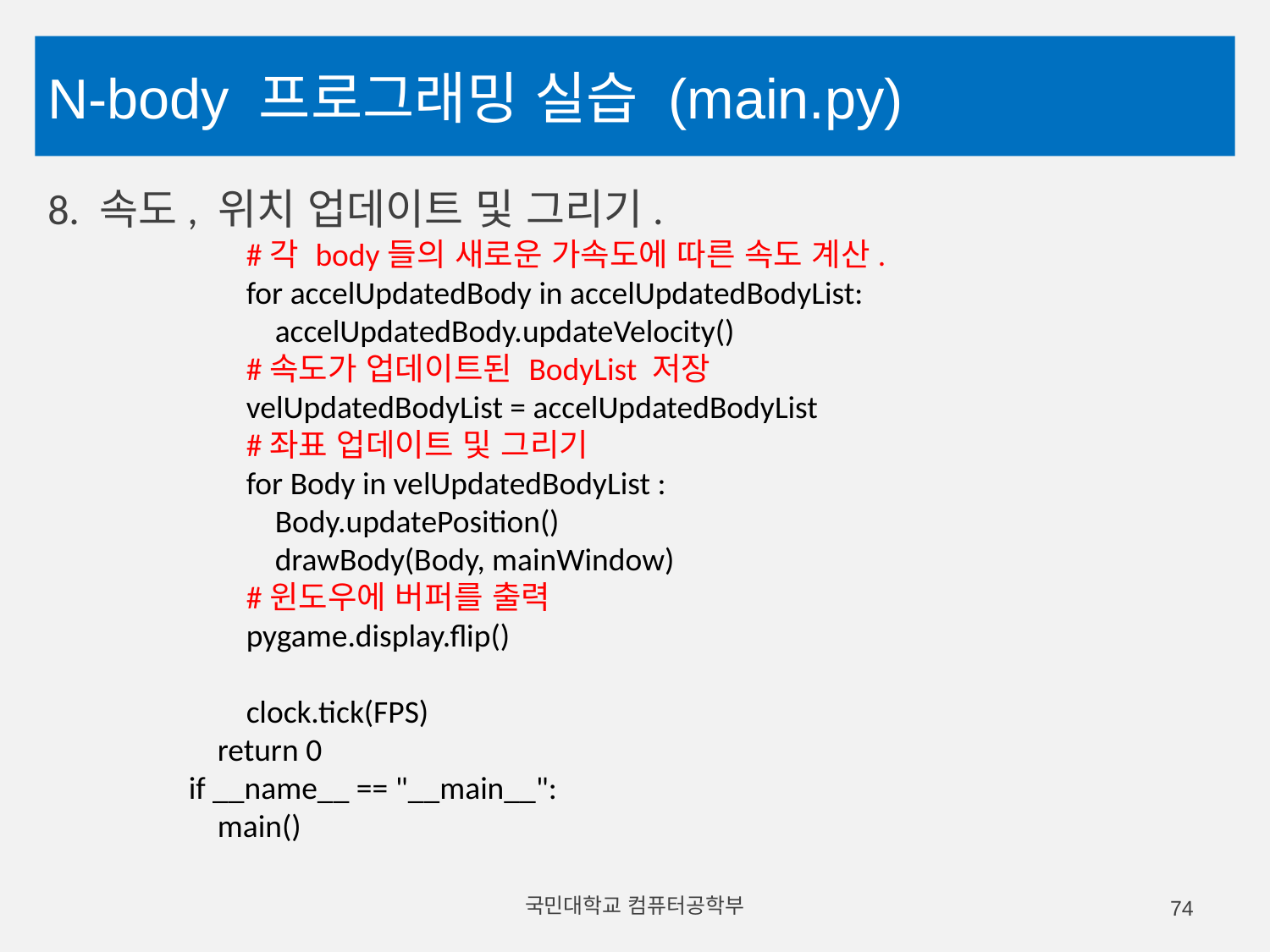

# N-body 프로그래밍 실습 (main.py)
8. 속도, 위치 업데이트 및 그리기.
        #각 body들의 새로운 가속도에 따른 속도 계산.
        for accelUpdatedBody in accelUpdatedBodyList:
            accelUpdatedBody.updateVelocity()
        #속도가 업데이트된 BodyList 저장
        velUpdatedBodyList = accelUpdatedBodyList
        #좌표 업데이트 및 그리기
        for Body in velUpdatedBodyList :
            Body.updatePosition()
            drawBody(Body, mainWindow)
        #윈도우에 버퍼를 출력
        pygame.display.flip()

        clock.tick(FPS)
    return 0
if __name__ == "__main__":
    main()
국민대학교 컴퓨터공학부
74